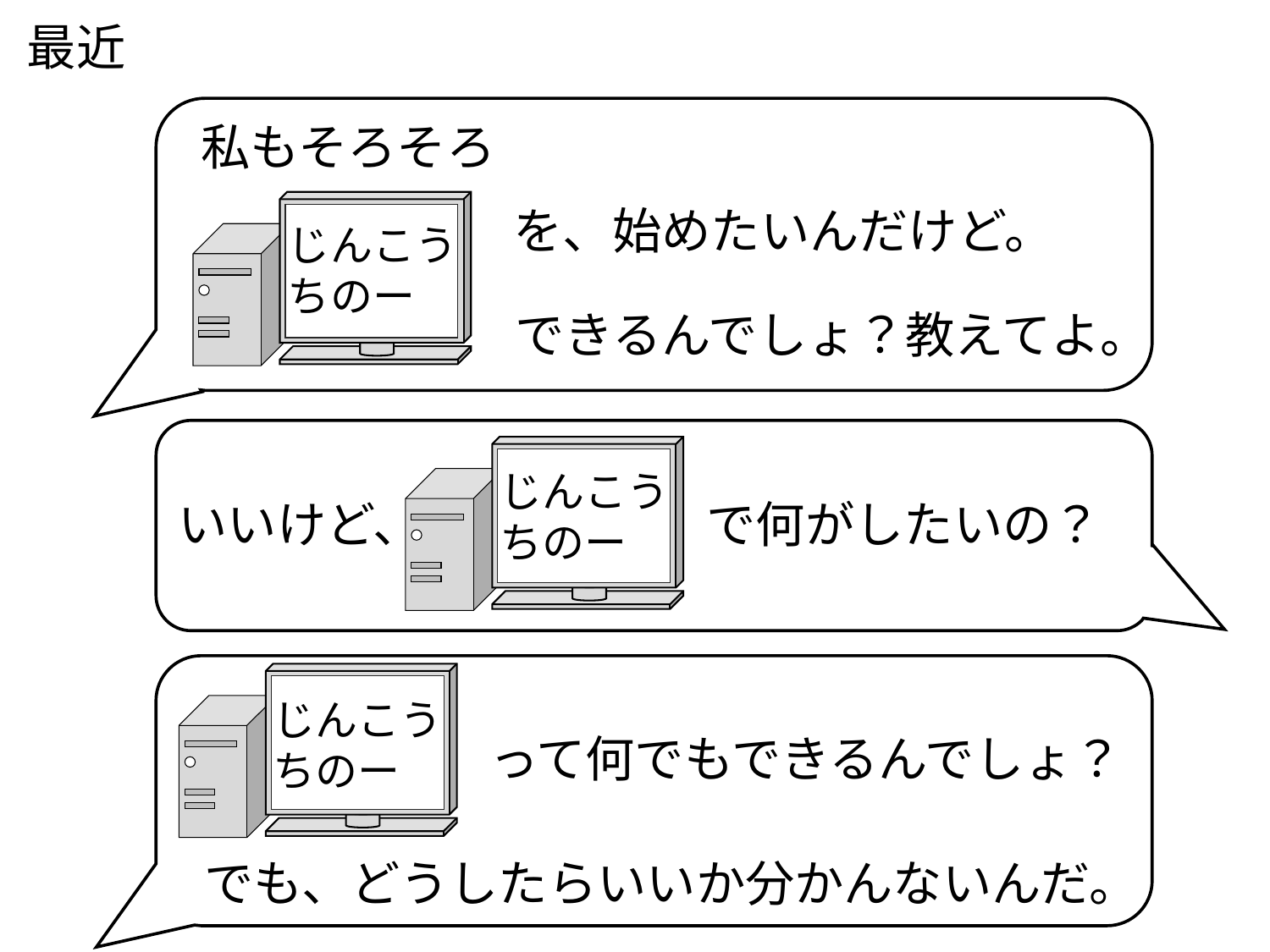

最近

私もそろそろ

を、始めたいんだけど。
じんこう
ちのー
できるんでしょ？教えてよ。

じんこう
ちのー
いいけど、
で何がしたいの？

じんこう
ちのー
って何でもできるんでしょ？
でも、どうしたらいいか分かんないんだ。